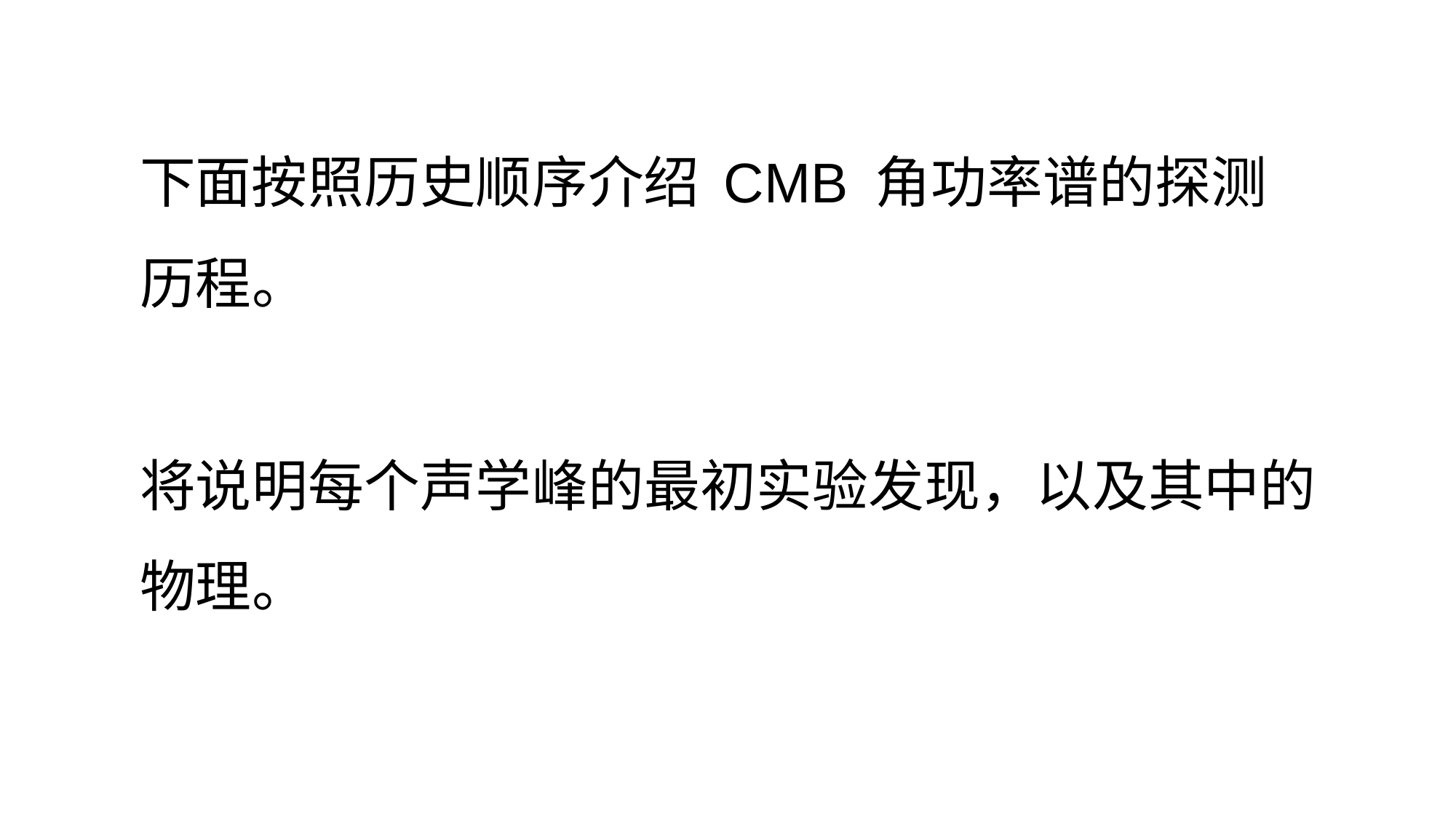

# 下面按照历史顺序介绍 CMB 角功率谱的探测历程。 将说明每个声学峰的最初实验发现，以及其中的物理。